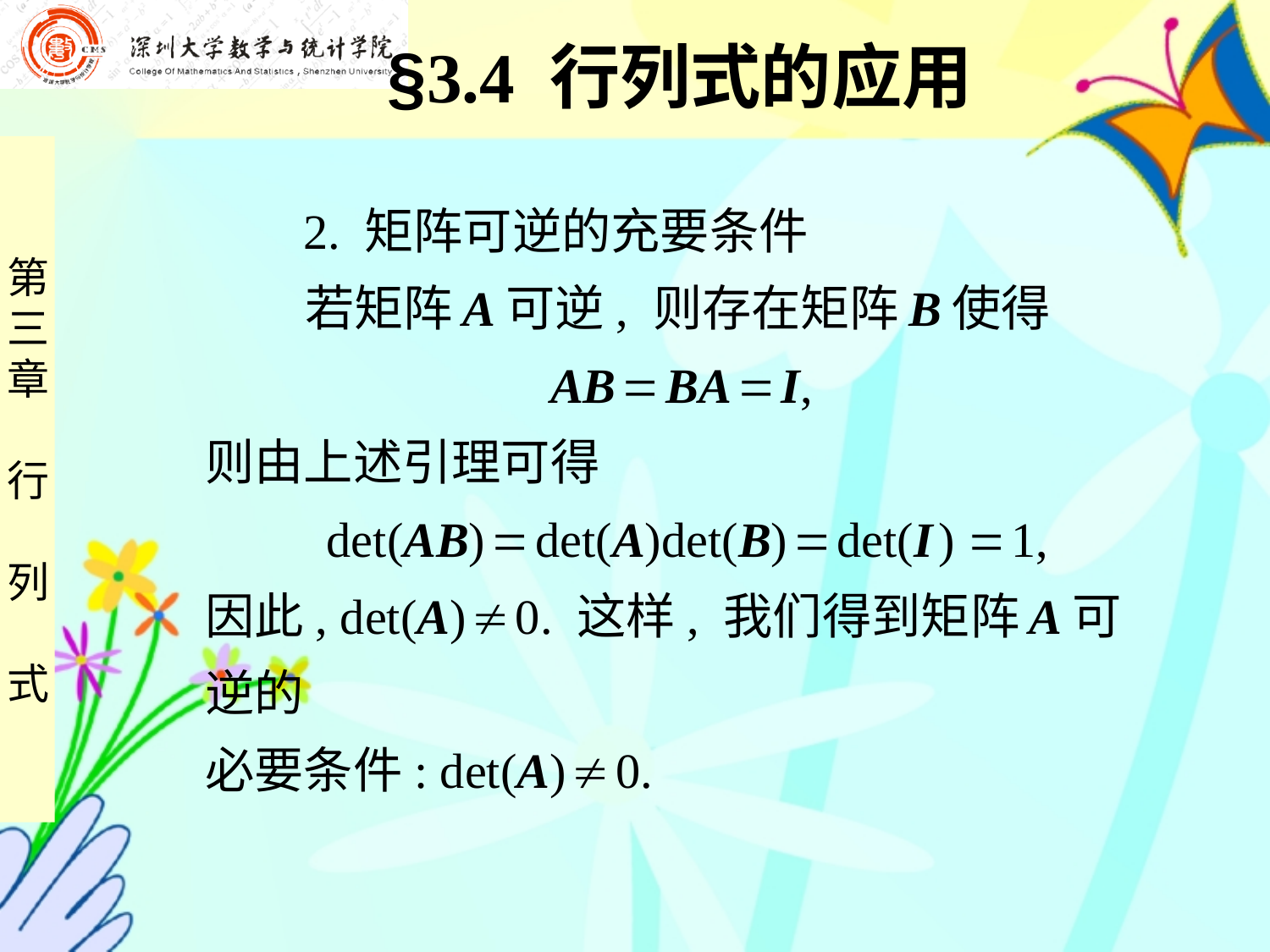

§3.4 行列式的应用
        2. 矩阵可逆的充要条件
        若矩阵 A 可逆, 则存在矩阵 B 使得
AB = BA = I,
则由上述引理可得
det(AB) = det(A)det(B) = det(I ) = 1,
因此, det(A) ≠ 0. 这样, 我们得到矩阵 A 可逆的
必要条件: det(A) ≠ 0.